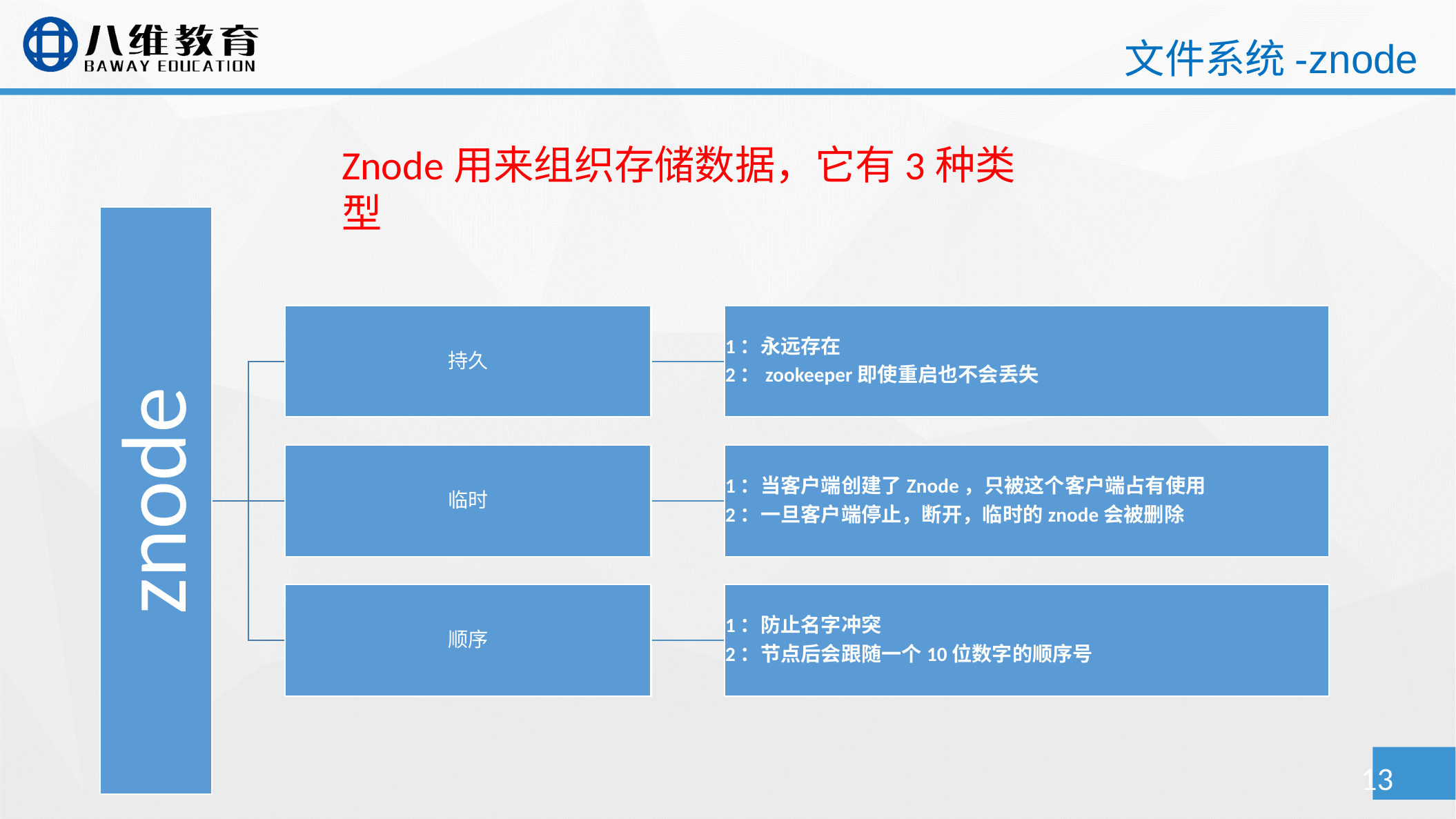

文件系统-znode
Znode用来组织存储数据，它有3种类型

znode
持久
1：永远存在
2：zookeeper即使重启也不会丢失
临时
1：当客户端创建了Znode，只被这个客户端占有使用
2：一旦客户端停止，断开，临时的znode会被删除
顺序
1：防止名字冲突
2：节点后会跟随一个10位数字的顺序号